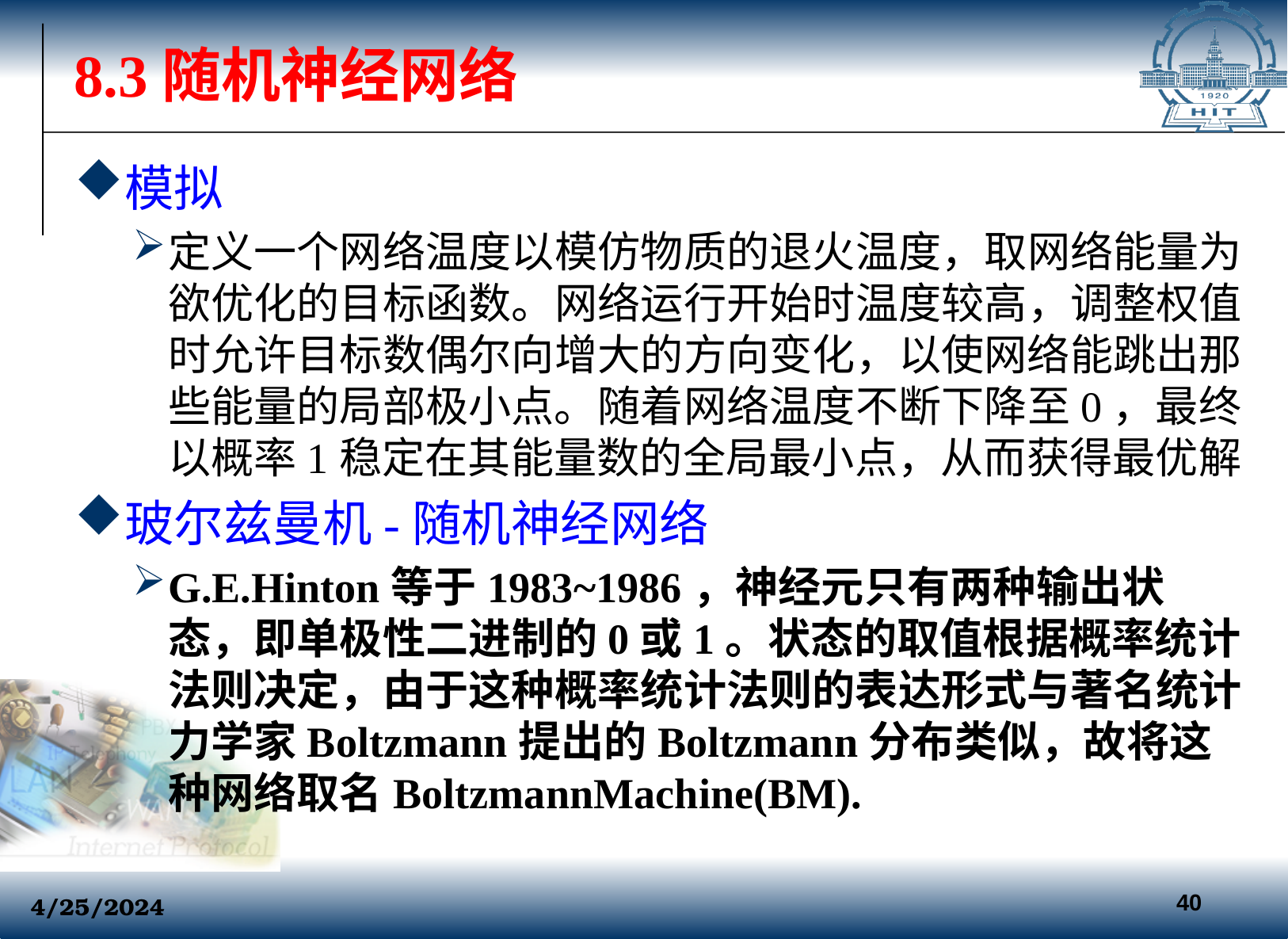

# 8.3随机神经网络
模拟
定义一个网络温度以模仿物质的退火温度，取网络能量为欲优化的目标函数。网络运行开始时温度较高，调整权值时允许目标数偶尔向增大的方向变化，以使网络能跳出那些能量的局部极小点。随着网络温度不断下降至0，最终以概率1稳定在其能量数的全局最小点，从而获得最优解
玻尔兹曼机-随机神经网络
G.E.Hinton等于1983~1986，神经元只有两种输出状态，即单极性二进制的0或1。状态的取值根据概率统计法则决定，由于这种概率统计法则的表达形式与著名统计力学家Boltzmann提出的Boltzmann分布类似，故将这种网络取名BoltzmannMachine(BM).